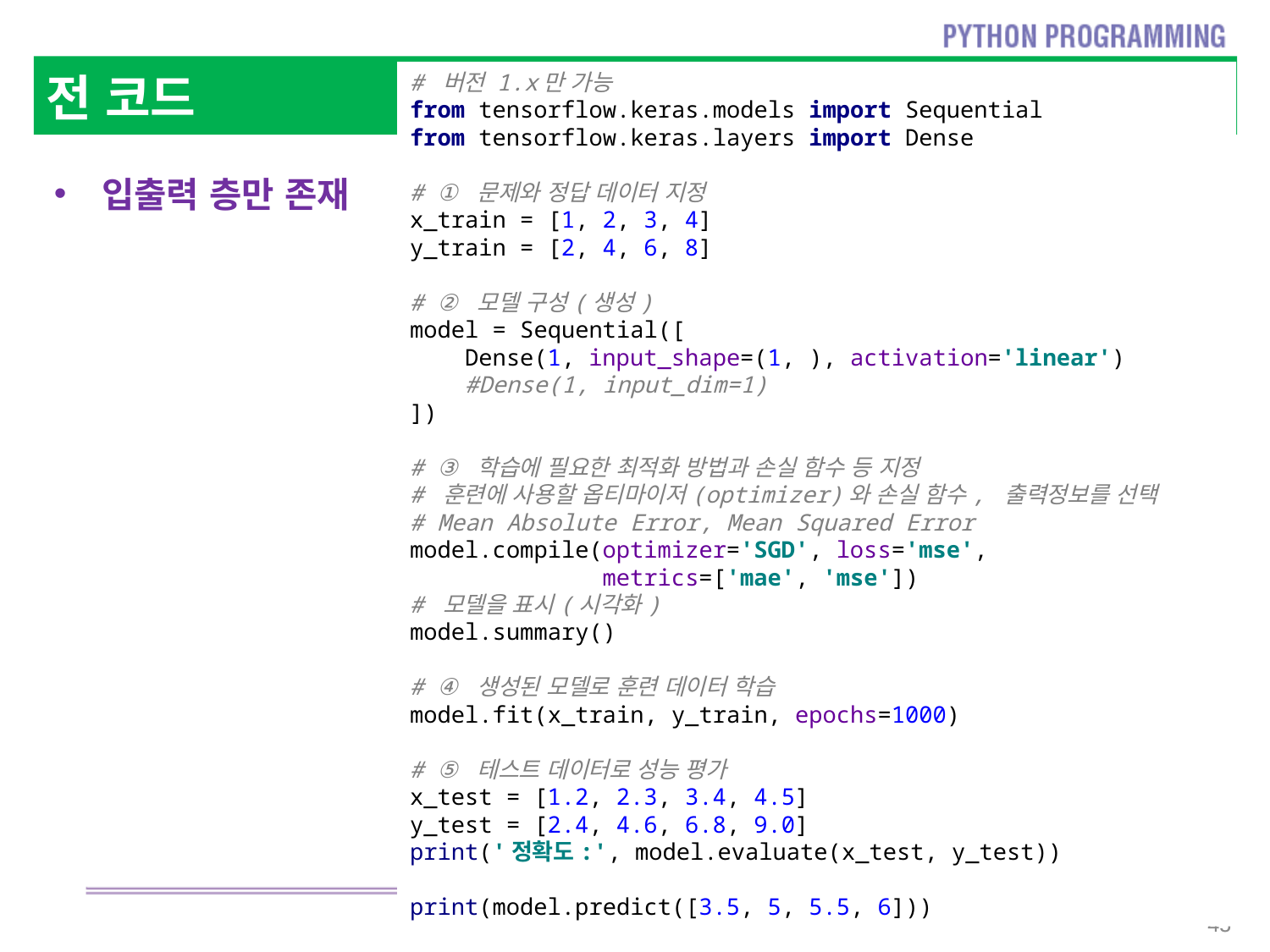

# 버전 1.x만 가능 from tensorflow.keras.models import Sequential from tensorflow.keras.layers import Dense # ① 문제와 정답 데이터 지정 x_train = [1, 2, 3, 4] y_train = [2, 4, 6, 8] # ② 모델 구성(생성) model = Sequential([ Dense(1, input_shape=(1, ), activation='linear') #Dense(1, input_dim=1) ]) # ③ 학습에 필요한 최적화 방법과 손실 함수 등 지정 # 훈련에 사용할 옵티마이저(optimizer)와 손실 함수, 출력정보를 선택 # Mean Absolute Error, Mean Squared Error model.compile(optimizer='SGD', loss='mse', metrics=['mae', 'mse']) # 모델을 표시(시각화) model.summary() # ④ 생성된 모델로 훈련 데이터 학습 model.fit(x_train, y_train, epochs=1000) # ⑤ 테스트 데이터로 성능 평가 x_test = [1.2, 2.3, 3.4, 4.5] y_test = [2.4, 4.6, 6.8, 9.0] print('정확도:', model.evaluate(x_test, y_test)) print(model.predict([3.5, 5, 5.5, 6]))
# 전 코드
입출력 층만 존재
45